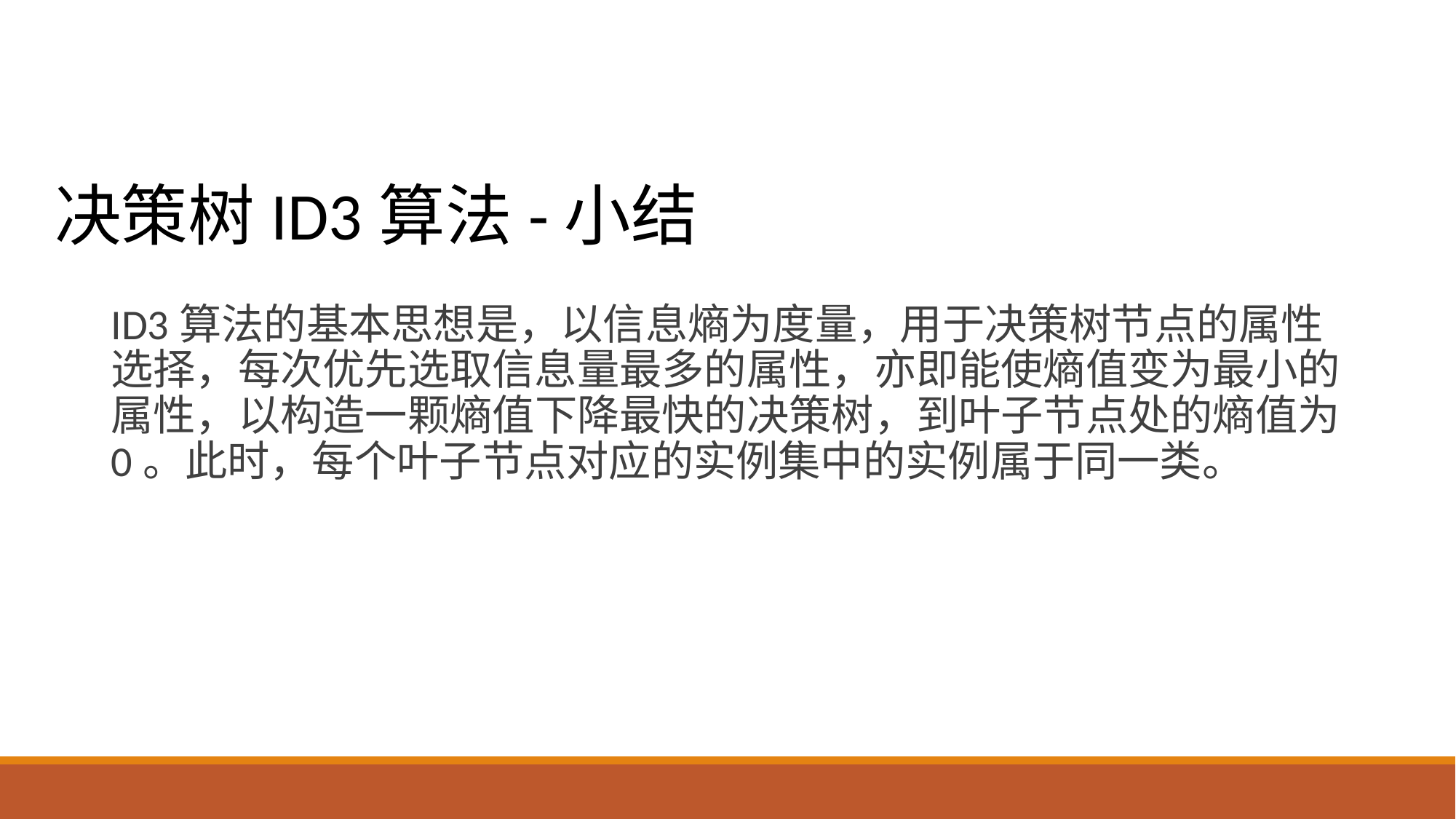

决策树ID3算法-小结
ID3算法的基本思想是，以信息熵为度量，用于决策树节点的属性选择，每次优先选取信息量最多的属性，亦即能使熵值变为最小的属性，以构造一颗熵值下降最快的决策树，到叶子节点处的熵值为0。此时，每个叶子节点对应的实例集中的实例属于同一类。